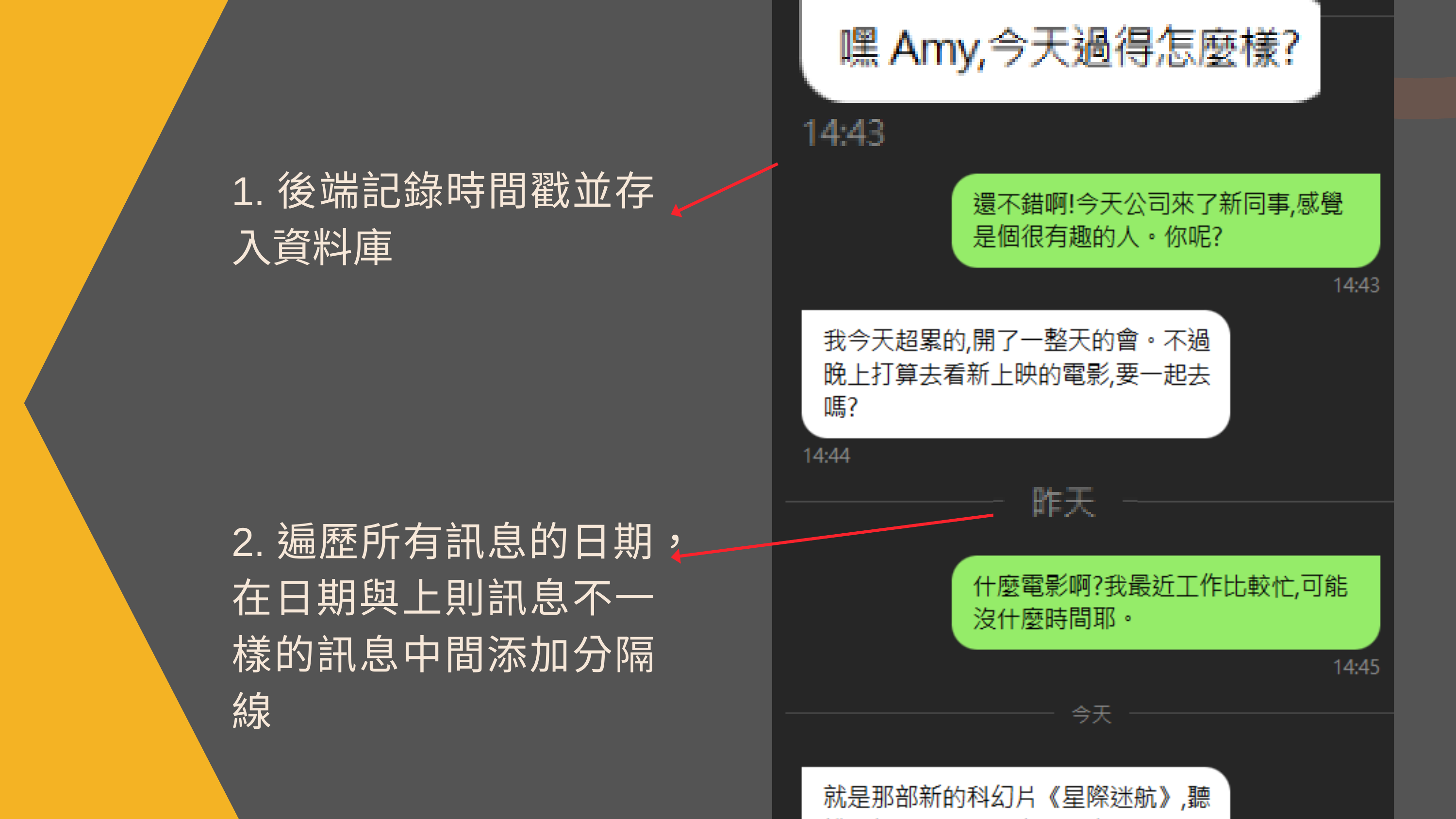

1.後端記錄時間戳並存入資料庫

2.遍歷所有訊息的日期，在日期與上則訊息不一樣的訊息中間添加分隔線